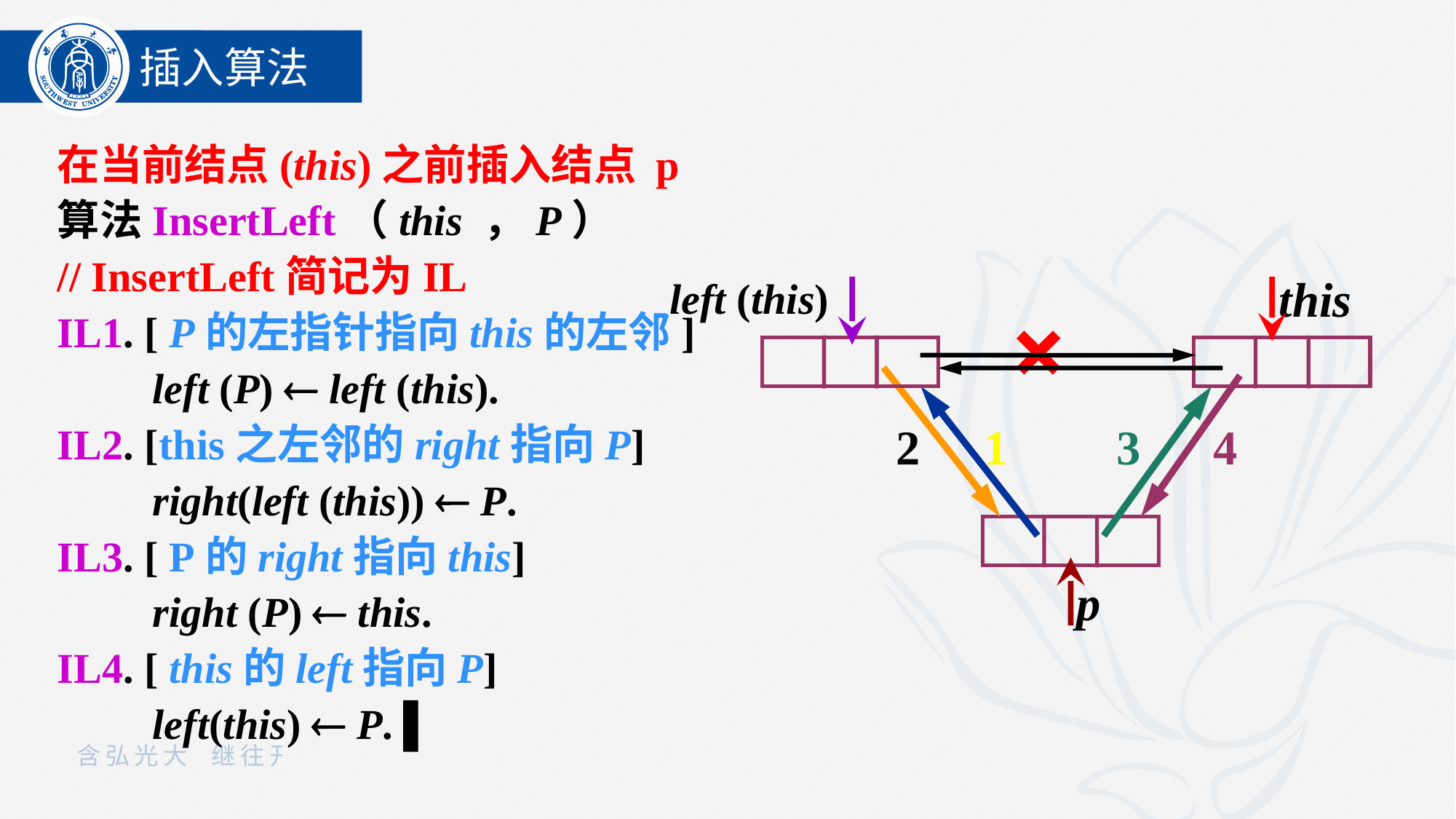

插入算法
在当前结点(this)之前插入结点 p
算法InsertLeft（this ，P）
// InsertLeft简记为IL
IL1. [ P的左指针指向this的左邻]
         left (P) ← left (this).
IL2. [this之左邻的right指向P]
         right(left (this)) ← P.
IL3. [ P的right指向this]
         right (P) ← this.
IL4. [ this的left指向P]
         left(this) ← P. ▌

this
left (this)
×

2

4

1

3

p